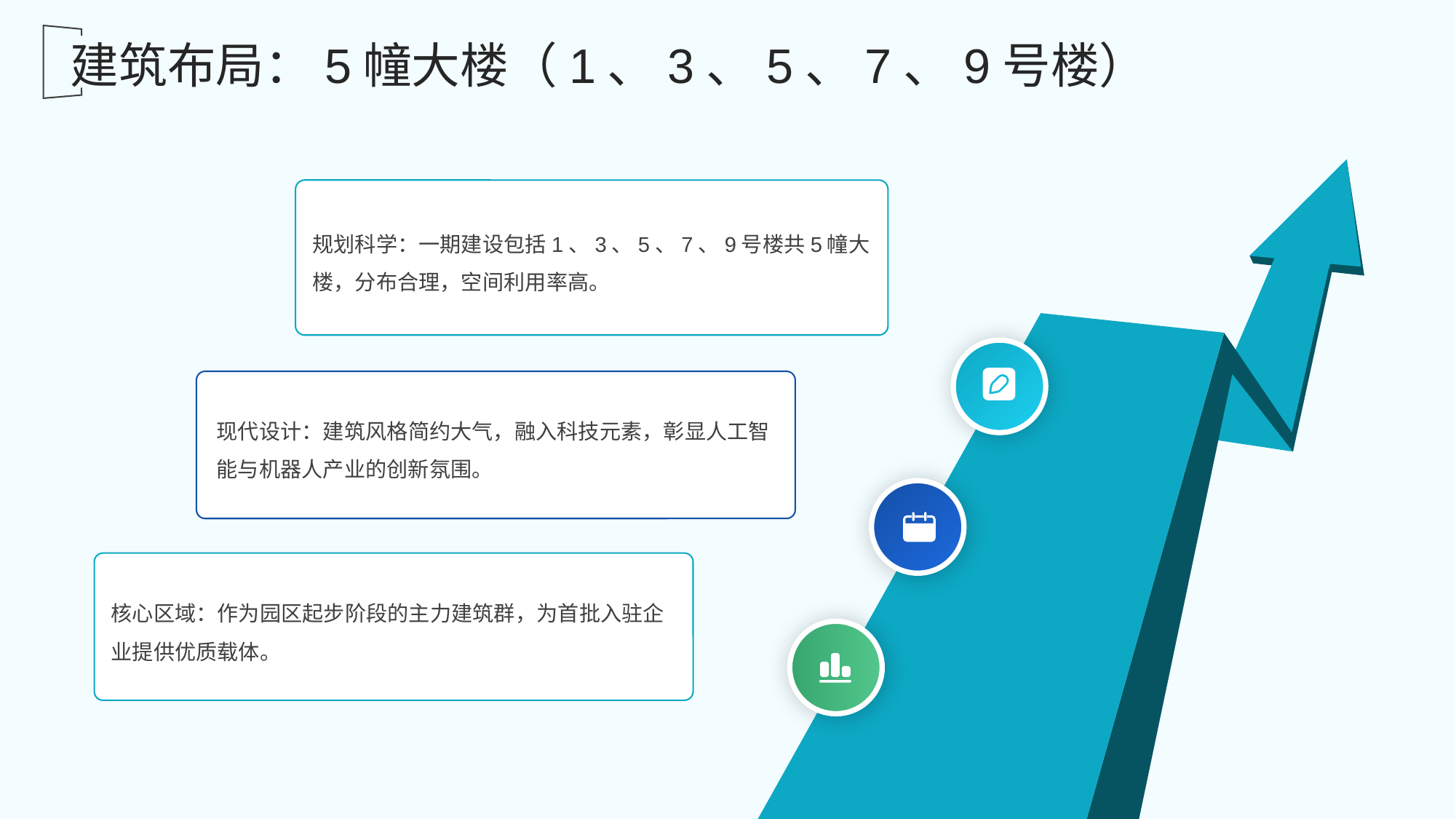

建筑布局：5幢大楼（1、3、5、7、9号楼）

规划科学：一期建设包括1、3、5、7、9号楼共5幢大楼，分布合理，空间利用率高。

现代设计：建筑风格简约大气，融入科技元素，彰显人工智能与机器人产业的创新氛围。

核心区域：作为园区起步阶段的主力建筑群，为首批入驻企业提供优质载体。